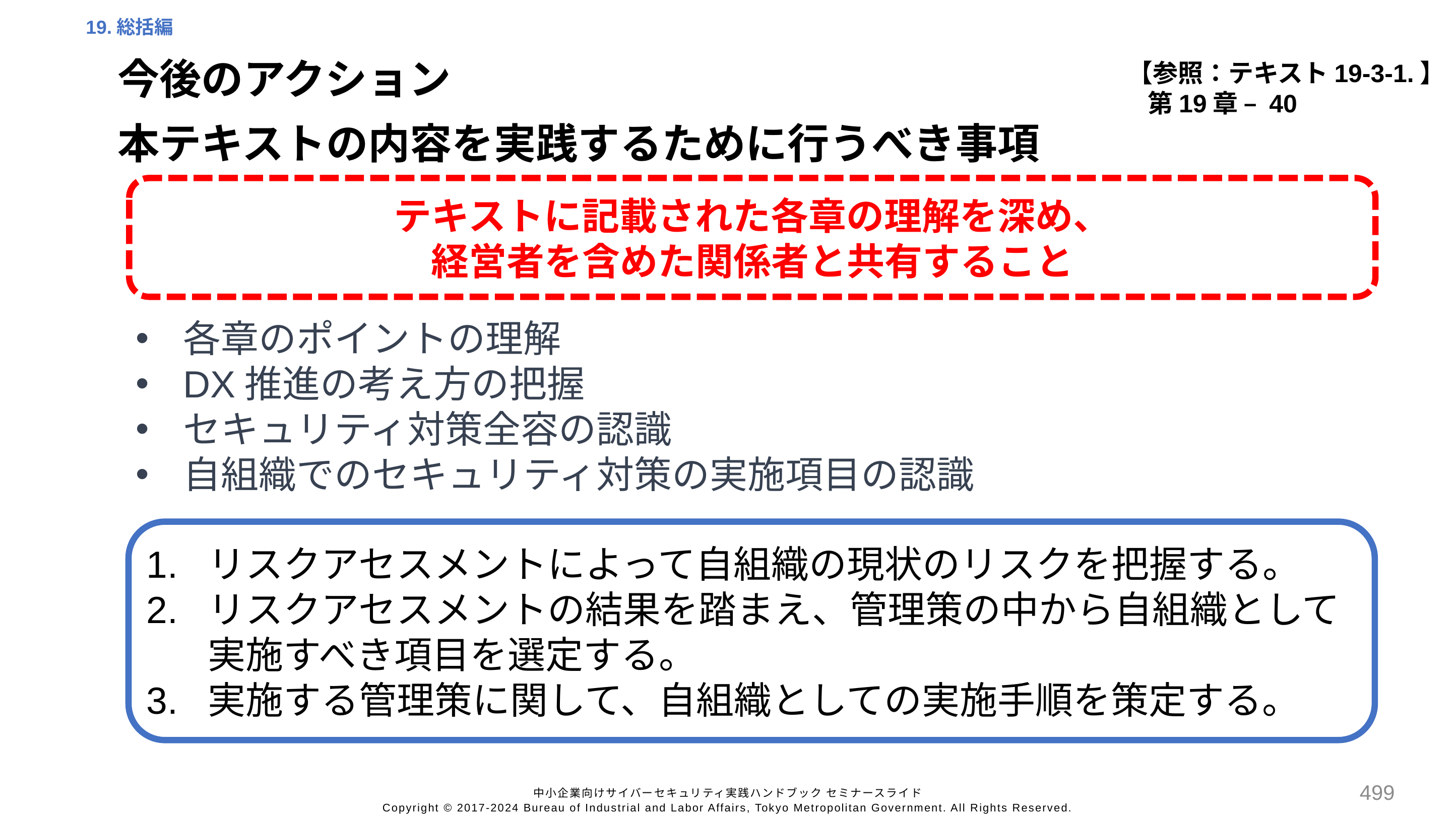

19.総括編
【参照：テキスト19-3-1.】
第19章 – 40
今後のアクション
本テキストの内容を実践するために行うべき事項

各章のポイントの理解
DX推進の考え方の把握
セキュリティ対策全容の認識
自組織でのセキュリティ対策の実施項目の認識

テキストに記載された各章の理解を深め、
経営者を含めた関係者と共有すること
リスクアセスメントによって自組織の現状のリスクを把握する。
リスクアセスメントの結果を踏まえ、管理策の中から自組織として実施すべき項目を選定する。
実施する管理策に関して、自組織としての実施手順を策定する。
499